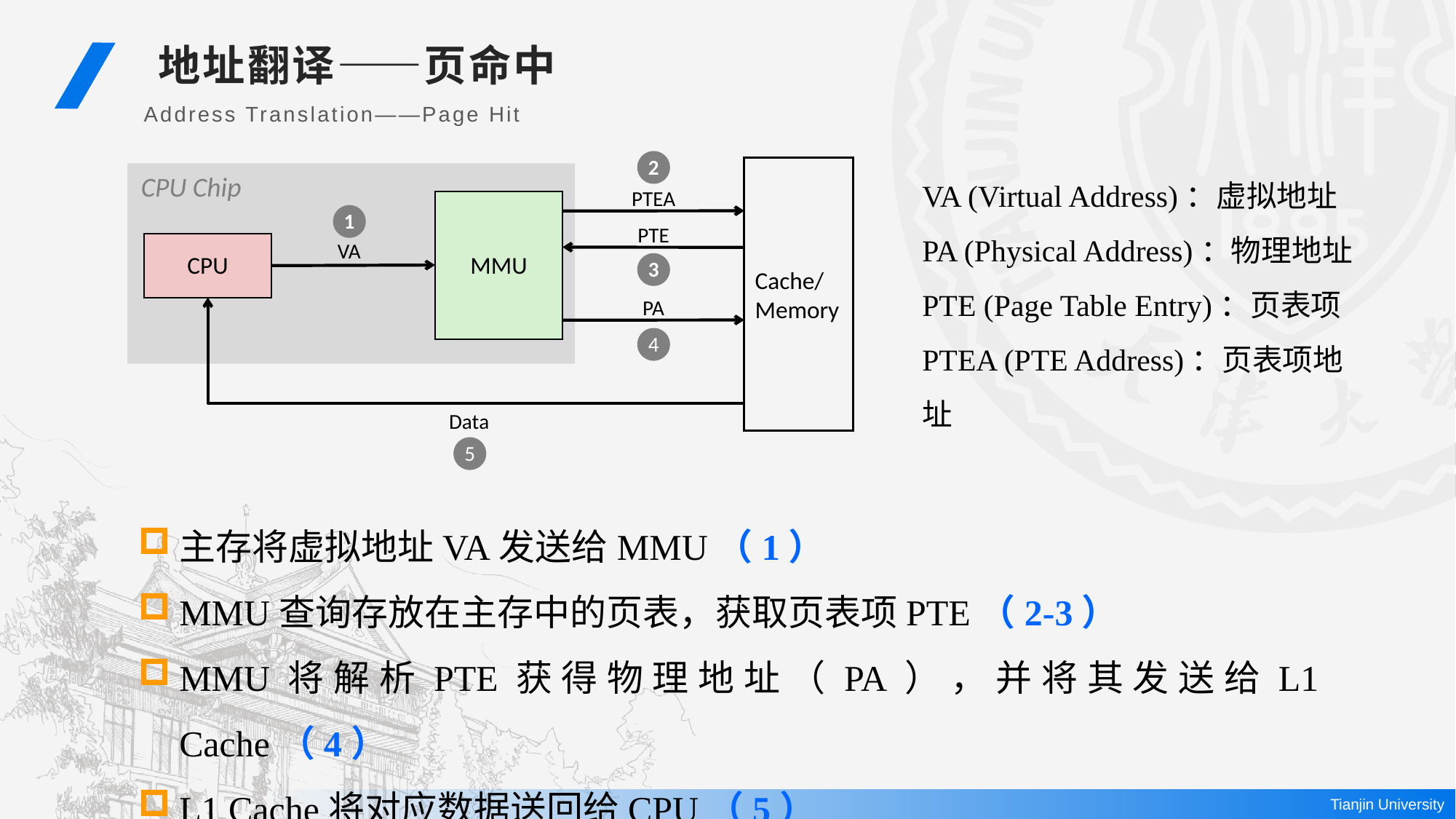

地址翻译——页命中
Address Translation——Page Hit
2
PTEA
PTE
3
VA (Virtual Address)：虚拟地址
PA (Physical Address)：物理地址
PTE (Page Table Entry)：页表项
PTEA (PTE Address)：页表项地址
Cache/
Memory

CPU Chip
MMU
1
VA
CPU
PA
4
Data
5
主存将虚拟地址VA发送给MMU（1）
MMU查询存放在主存中的页表，获取页表项PTE（2-3）
MMU将解析PTE获得物理地址（PA），并将其发送给L1 Cache（4）
L1 Cache将对应数据送回给CPU（5）